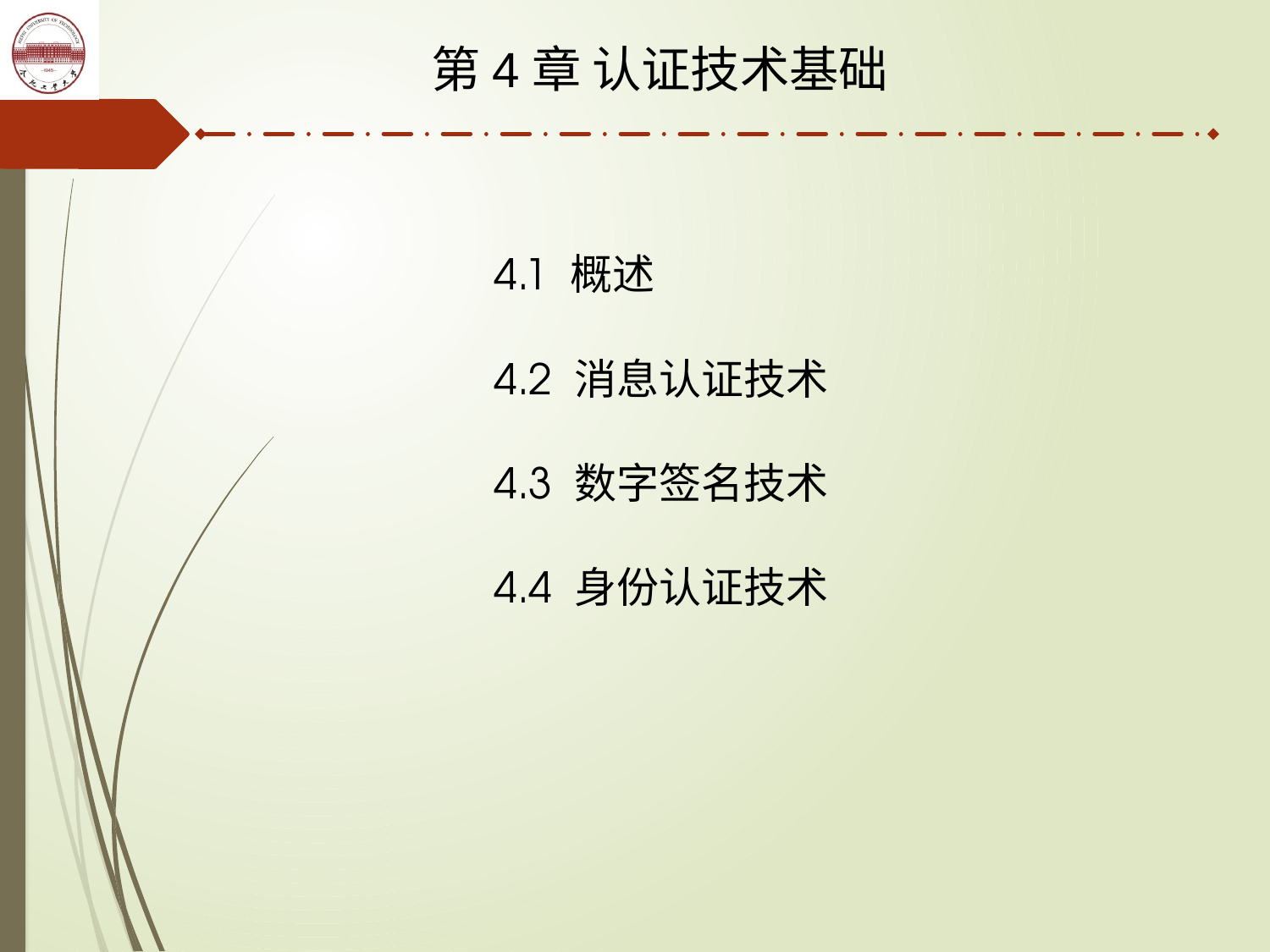

第4章 认证技术基础
4.1 概述
4.2 消息认证技术
4.3 数字签名技术
4.4 身份认证技术